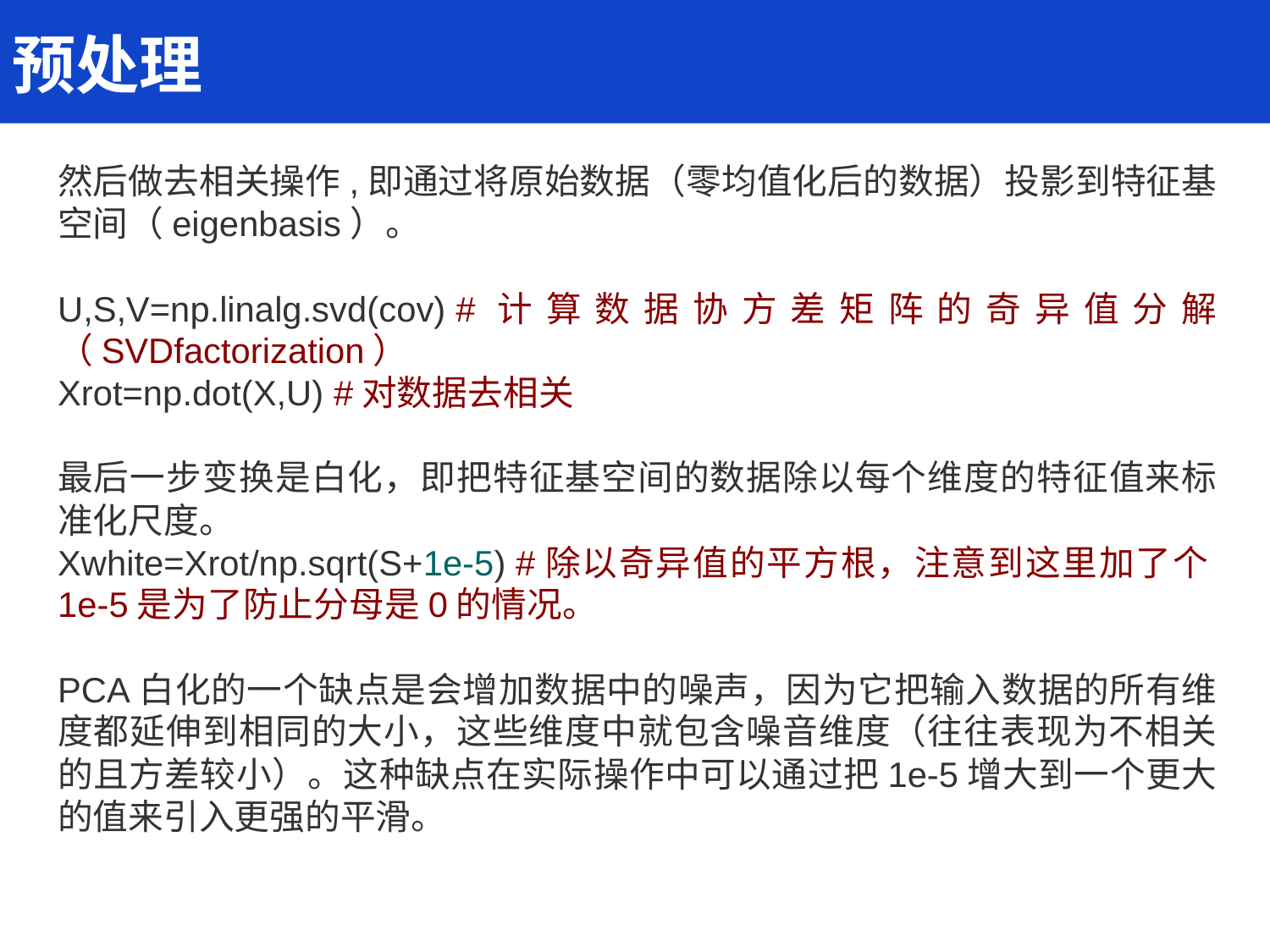

预处理
然后做去相关操作,即通过将原始数据（零均值化后的数据）投影到特征基空间（eigenbasis）。

U,S,V=np.linalg.svd(cov) #计算数据协方差矩阵的奇异值分解（SVDfactorization）
Xrot=np.dot(X,U) #对数据去相关

最后一步变换是白化，即把特征基空间的数据除以每个维度的特征值来标准化尺度。
Xwhite=Xrot/np.sqrt(S+1e-5) #除以奇异值的平方根，注意到这里加了个1e-5是为了防止分母是0的情况。

PCA白化的一个缺点是会增加数据中的噪声，因为它把输入数据的所有维度都延伸到相同的大小，这些维度中就包含噪音维度（往往表现为不相关的且方差较小）。这种缺点在实际操作中可以通过把1e-5增大到一个更大的值来引入更强的平滑。